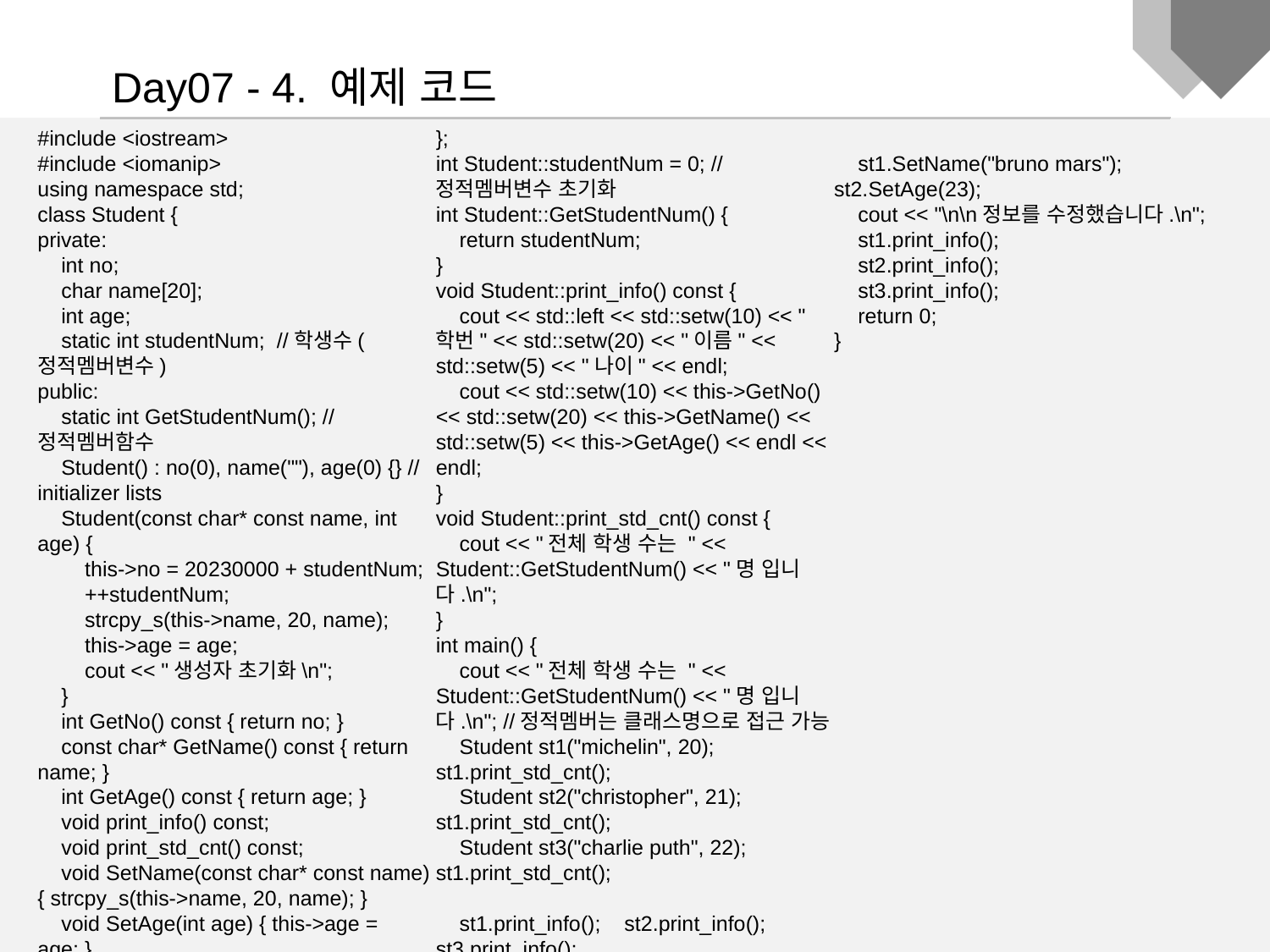

Day07 - 4. 예제 코드
#include <iostream>
#include <iomanip>
using namespace std;
class Student {
private:
    int no;
    char name[20];
    int age;
    static int studentNum;  //학생수(정적멤버변수)
public:
    static int GetStudentNum(); //정적멤버함수
    Student() : no(0), name(""), age(0) {} //initializer lists
    Student(const char* const name, int age) {
        this->no = 20230000 + studentNum;
        ++studentNum;
        strcpy_s(this->name, 20, name);
        this->age = age;
        cout << "생성자 초기화\n";
    }
    int GetNo() const { return no; }
    const char* GetName() const { return name; }
    int GetAge() const { return age; }
    void print_info() const;
    void print_std_cnt() const;
    void SetName(const char* const name) { strcpy_s(this->name, 20, name); }
    void SetAge(int age) { this->age = age; }
};
int Student::studentNum = 0; //정적멤버변수 초기화
int Student::GetStudentNum() {
    return studentNum;
}
void Student::print_info() const {
    cout << std::left << std::setw(10) << "학번" << std::setw(20) << "이름" << std::setw(5) << "나이" << endl;
    cout << std::setw(10) << this->GetNo() << std::setw(20) << this->GetName() << std::setw(5) << this->GetAge() << endl << endl;
}
void Student::print_std_cnt() const {
    cout << "전체 학생 수는 " << Student::GetStudentNum() << "명 입니다.\n";
}
int main() {
    cout << "전체 학생 수는 " << Student::GetStudentNum() << "명 입니다.\n"; //정적멤버는 클래스명으로 접근 가능
    Student st1("michelin", 20);              st1.print_std_cnt();
    Student st2("christopher", 21);           st1.print_std_cnt();
    Student st3("charlie puth", 22);          st1.print_std_cnt();

    st1.print_info();    st2.print_info();    st3.print_info();

    st1.SetName("bruno mars");    st2.SetAge(23);
    cout << "\n\n정보를 수정했습니다.\n";
    st1.print_info();
    st2.print_info();
    st3.print_info();
    return 0;
}